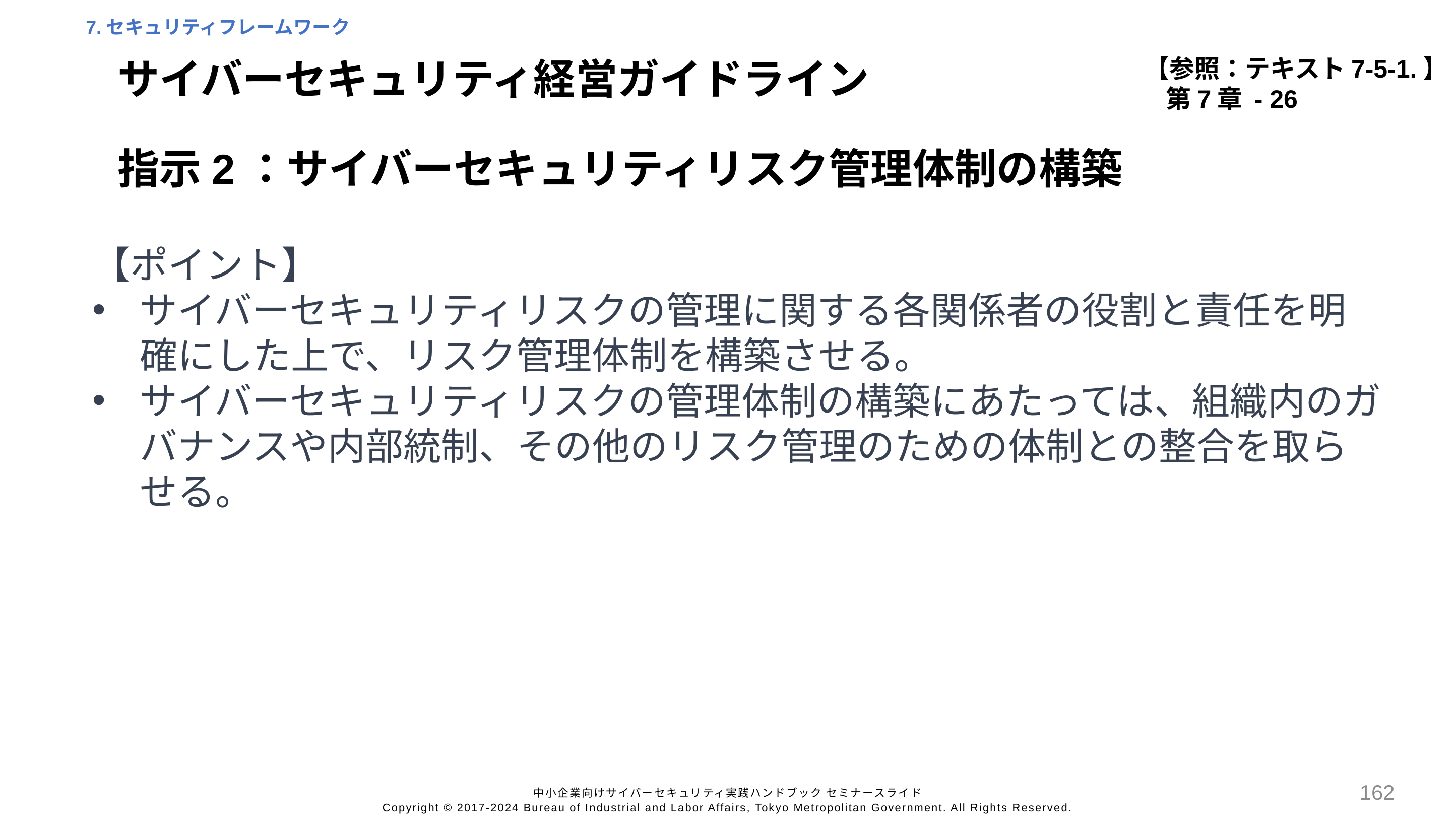

7.セキュリティフレームワーク
【参照：テキスト7-5-1.】
第7章 - 26
サイバーセキュリティ経営ガイドライン
指示2：サイバーセキュリティリスク管理体制の構築
【ポイント】
サイバーセキュリティリスクの管理に関する各関係者の役割と責任を明確にした上で、リスク管理体制を構築させる。
サイバーセキュリティリスクの管理体制の構築にあたっては、組織内のガバナンスや内部統制、その他のリスク管理のための体制との整合を取らせる。

162